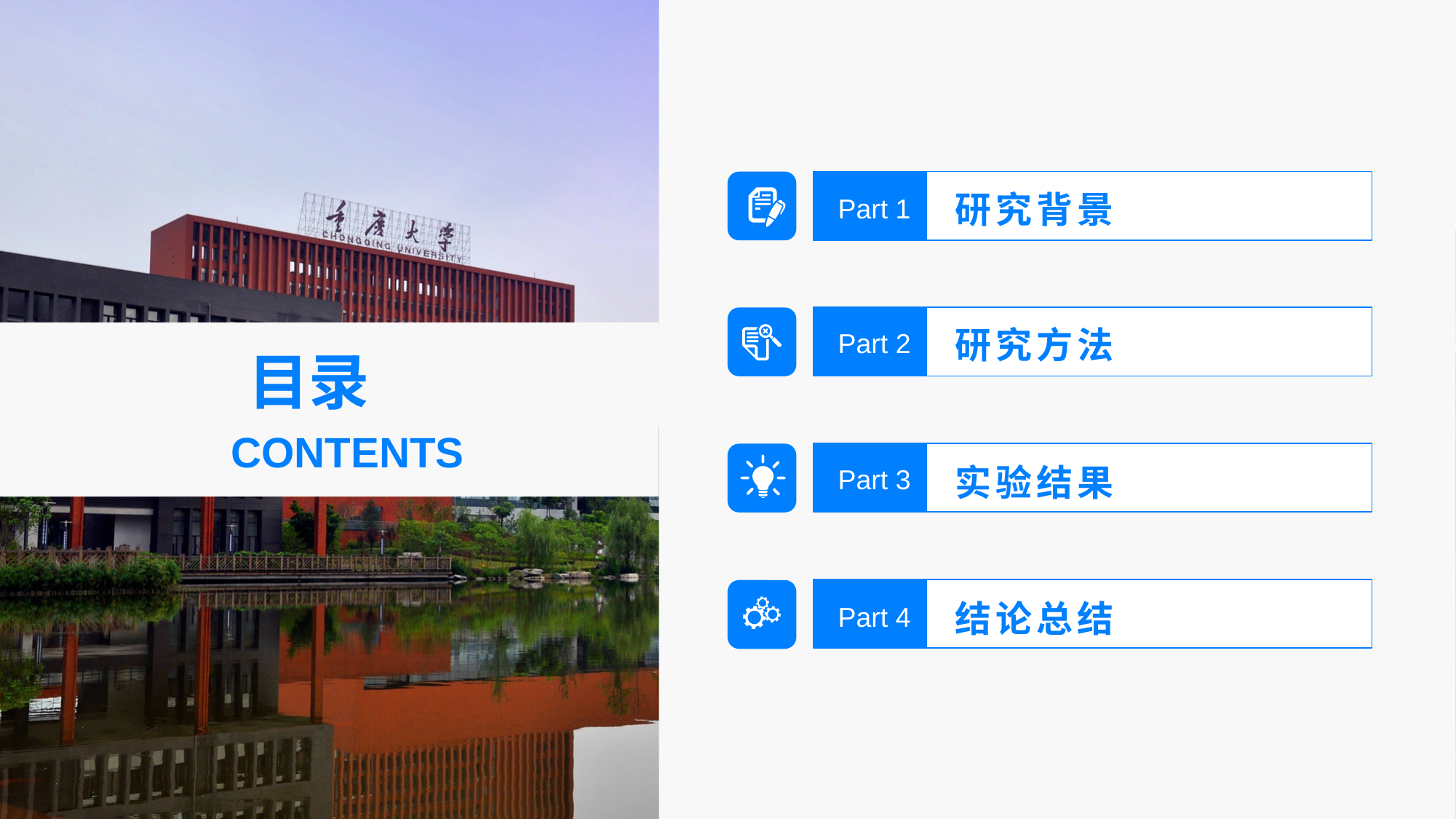

研究背景

Part 1

研究方法

Part 2

目录
CONTENTS

实验结果
Part 3

结论总结

Part 4